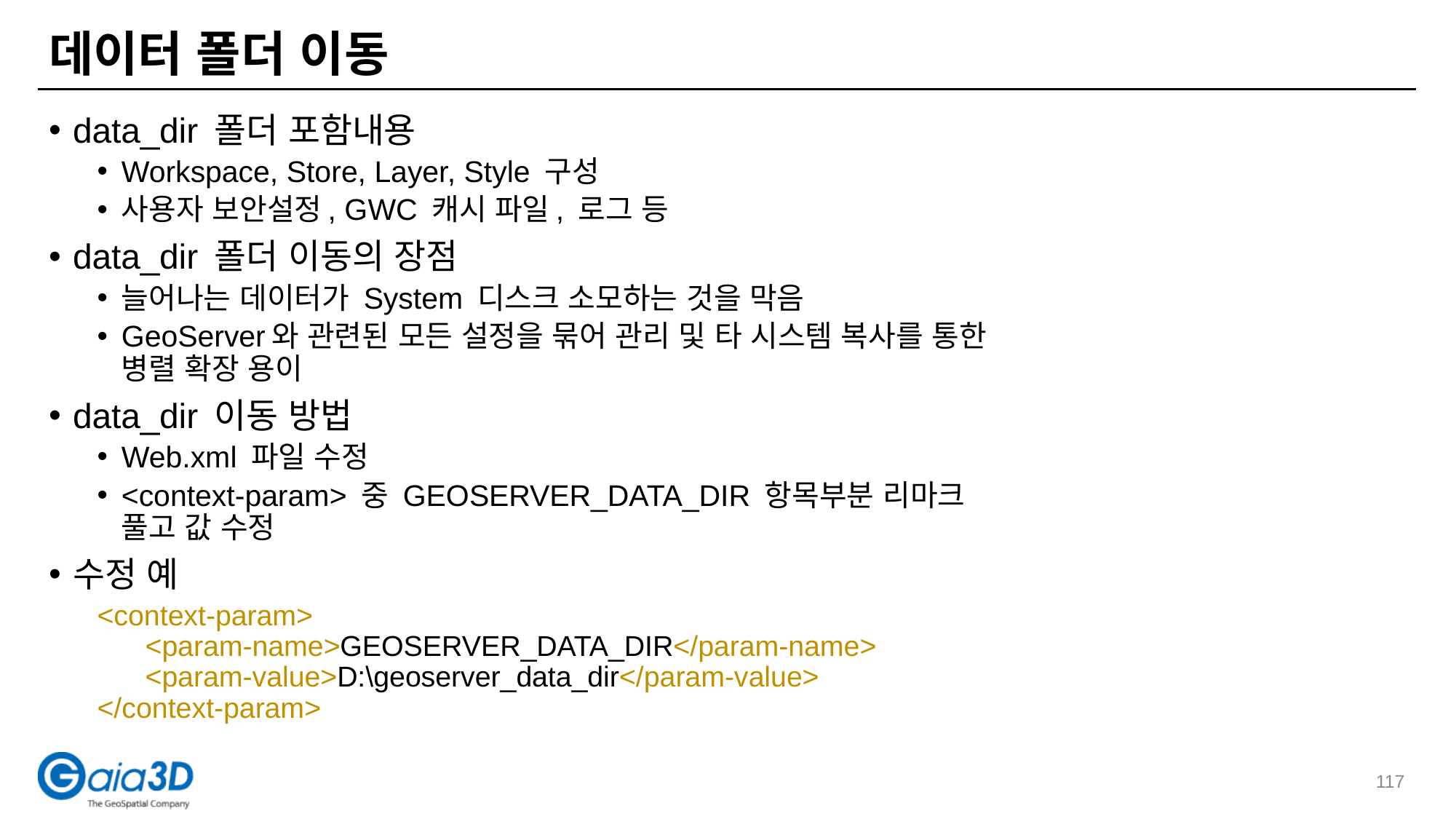

# 데이터 폴더 이동
data_dir 폴더 포함내용
Workspace, Store, Layer, Style 구성
사용자 보안설정, GWC 캐시 파일, 로그 등
data_dir 폴더 이동의 장점
늘어나는 데이터가 System 디스크 소모하는 것을 막음
GeoServer와 관련된 모든 설정을 묶어 관리 및 타 시스템 복사를 통한 병렬 확장 용이
data_dir 이동 방법
Web.xml 파일 수정
<context-param> 중 GEOSERVER_DATA_DIR 항목부분 리마크 풀고 값 수정
수정 예
<context-param>
      <param-name>GEOSERVER_DATA_DIR</param-name>
      <param-value>D:\geoserver_data_dir</param-value>
</context-param>
117